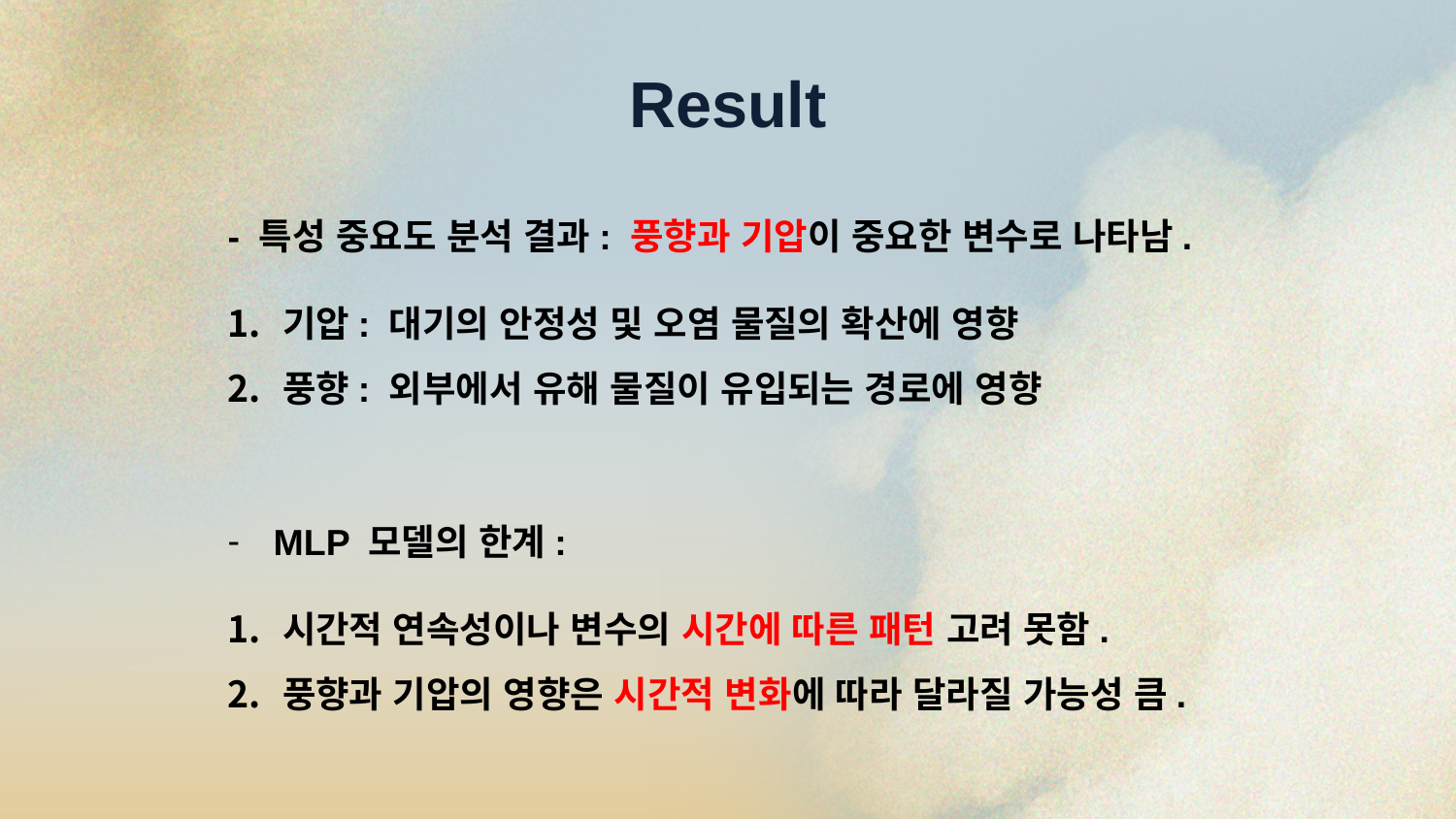

Result
- 특성 중요도 분석 결과: 풍향과 기압이 중요한 변수로 나타남.
기압: 대기의 안정성 및 오염 물질의 확산에 영향
풍향: 외부에서 유해 물질이 유입되는 경로에 영향

MLP 모델의 한계:
시간적 연속성이나 변수의 시간에 따른 패턴 고려 못함.
풍향과 기압의 영향은 시간적 변화에 따라 달라질 가능성 큼.